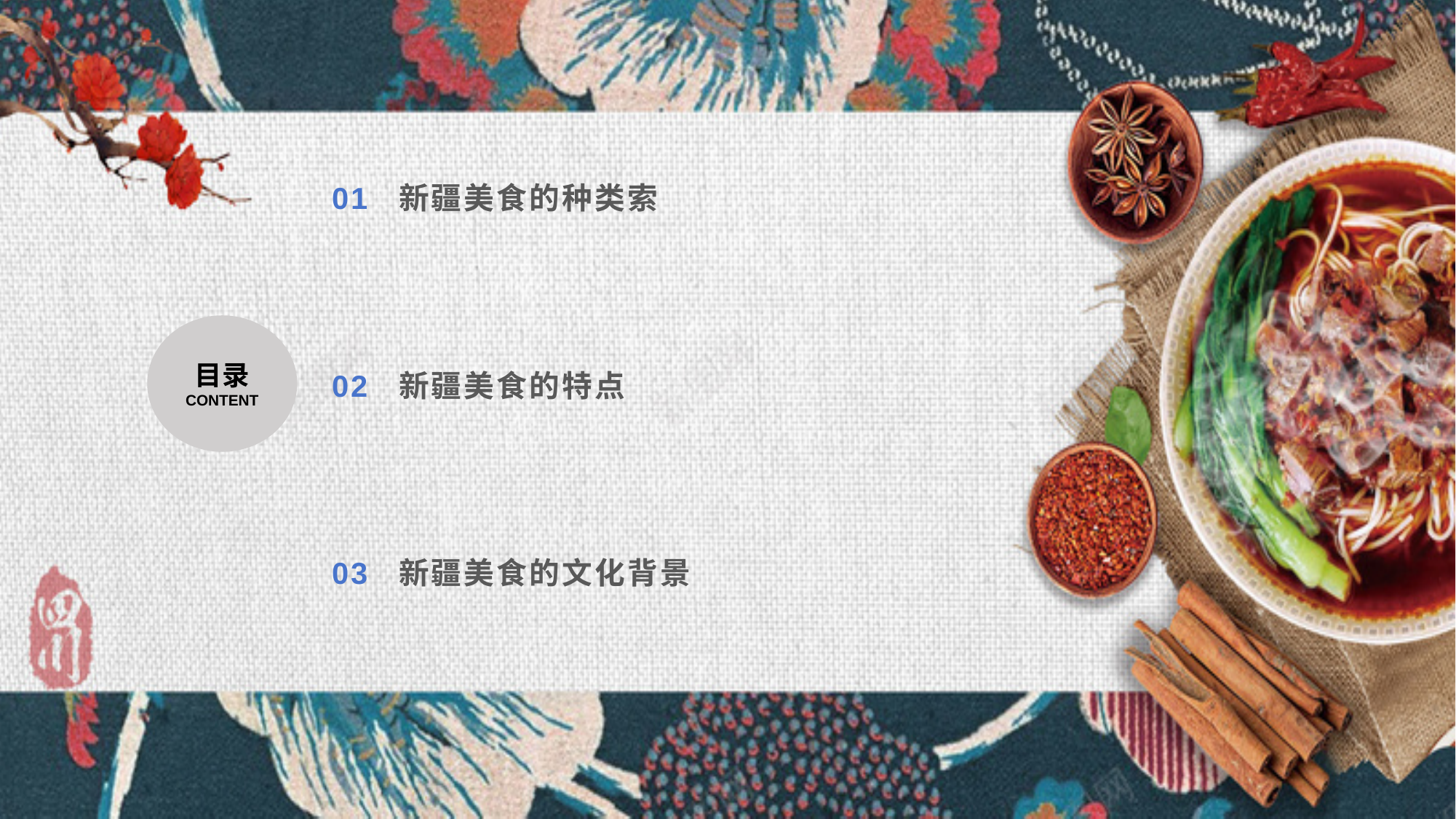

# 目录

01  新疆美食的种类索

02  新疆美食的特点

03  新疆美食的文化背景

目录
CONTENT